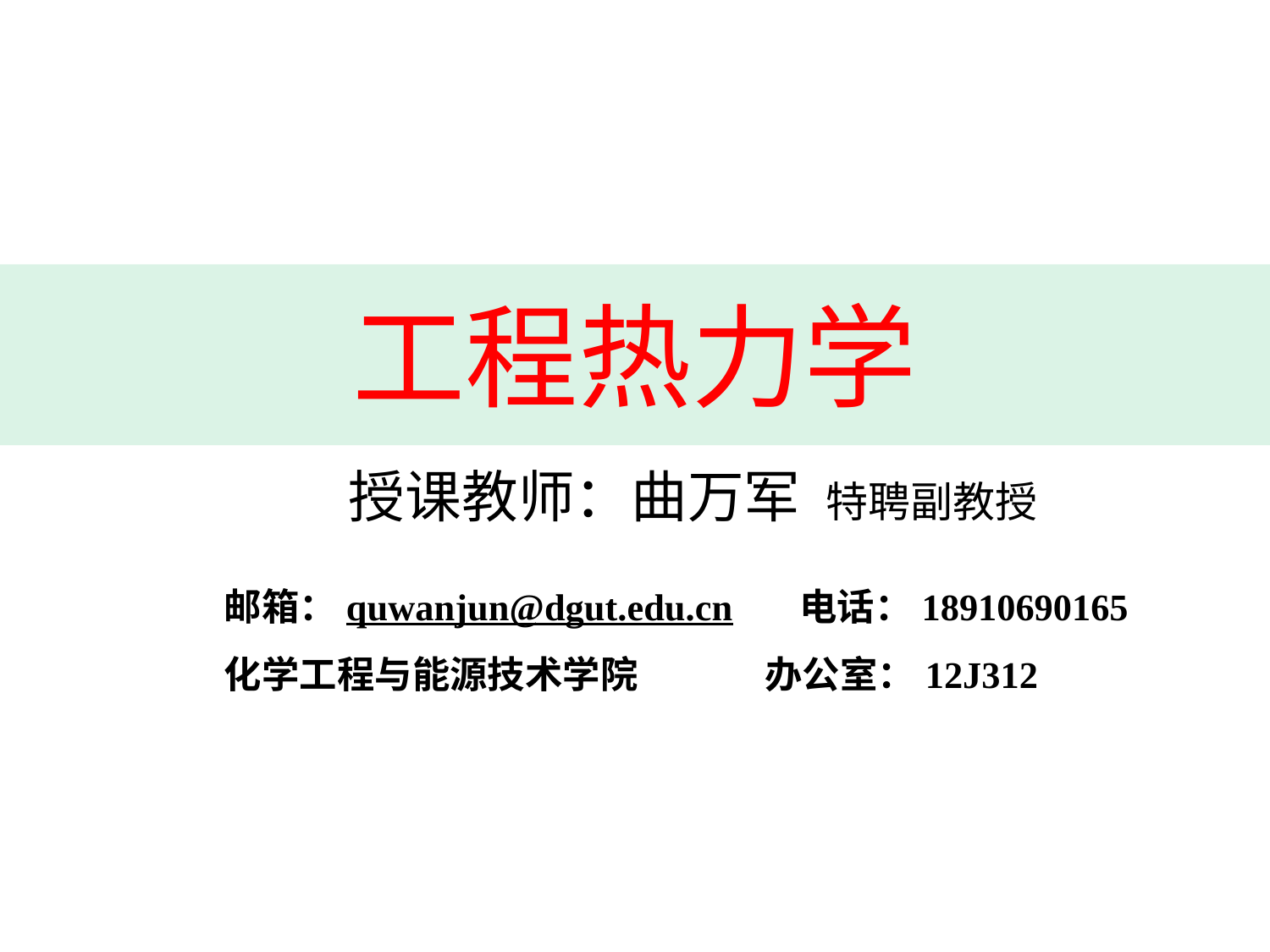

工程热力学
授课教师：曲万军  特聘副教授
邮箱：quwanjun@dgut.edu.cn      电话：18910690165
化学工程与能源技术学院               办公室：12J312